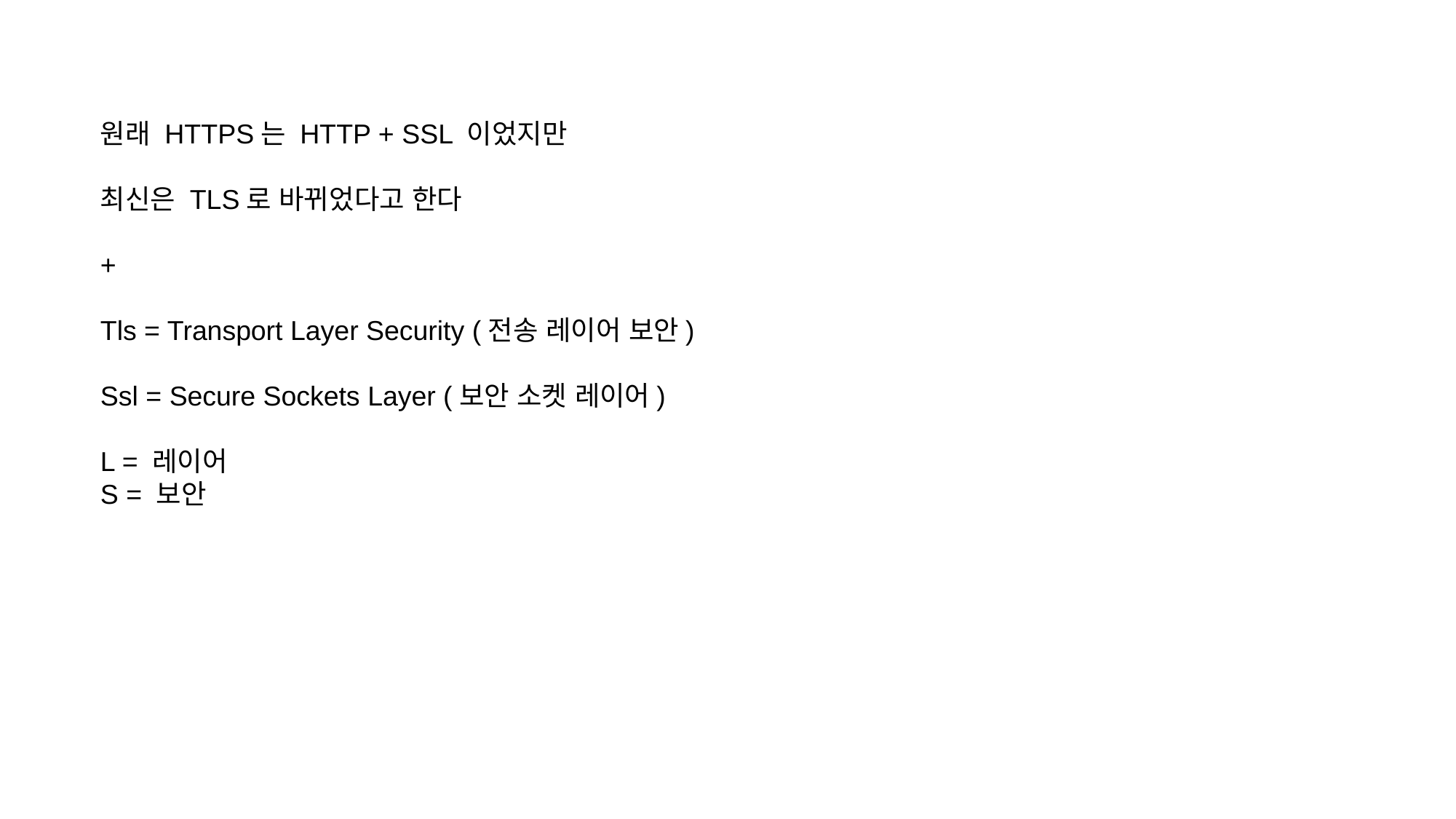

원래 HTTPS는 HTTP + SSL 이었지만

최신은 TLS로 바뀌었다고 한다

+

Tls = Transport Layer Security (전송 레이어 보안)

Ssl = Secure Sockets Layer (보안 소켓 레이어)

L = 레이어
S = 보안